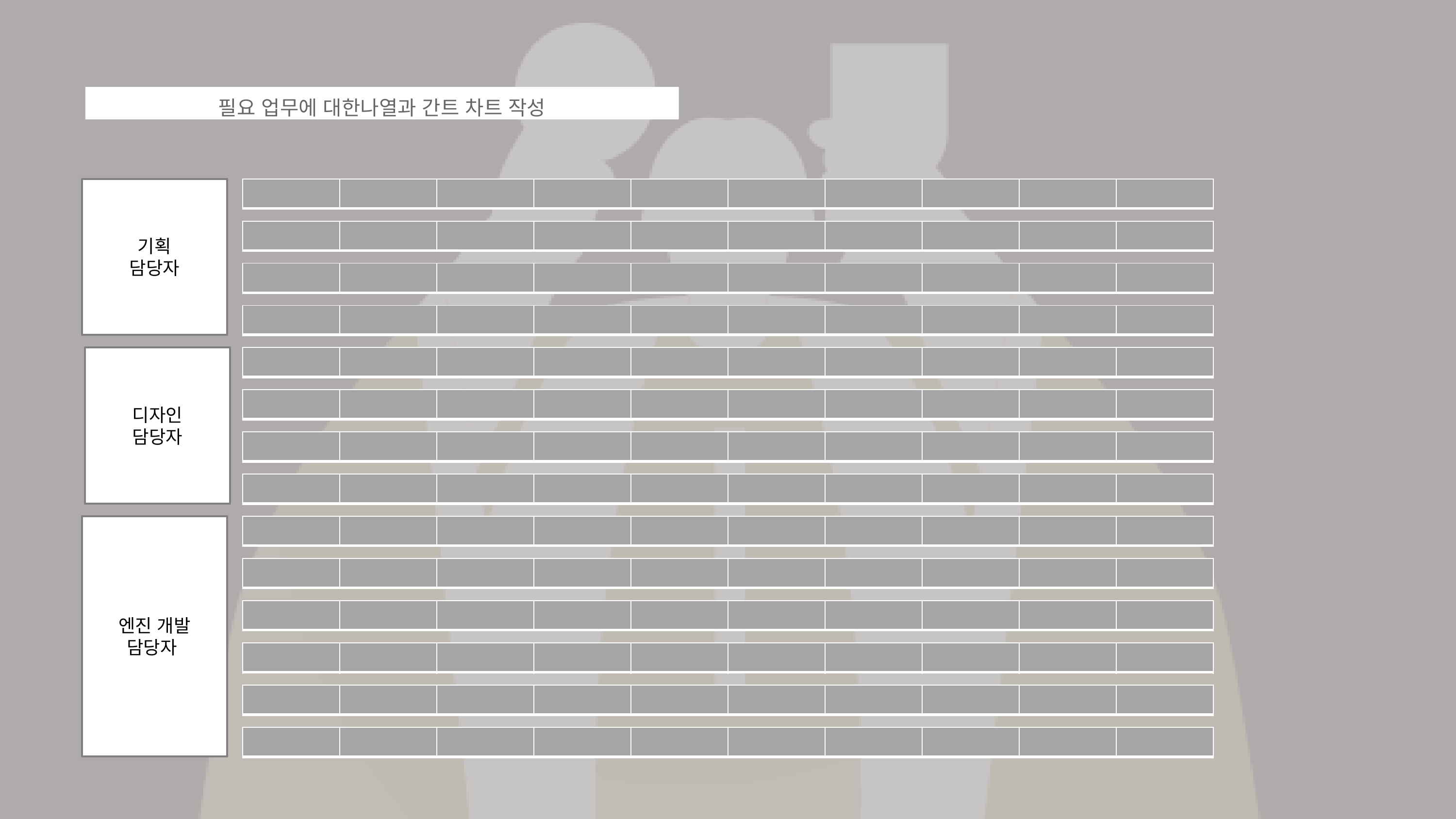

필요 업무에 대한나열과 간트 차트 작성
기획
담당자
|  |  |  |  |  |  |  |  |  |  |
| --- | --- | --- | --- | --- | --- | --- | --- | --- | --- |
|  |  |  |  |  |  |  |  |  |  |
| --- | --- | --- | --- | --- | --- | --- | --- | --- | --- |
|  |  |  |  |  |  |  |  |  |  |
| --- | --- | --- | --- | --- | --- | --- | --- | --- | --- |
|  |  |  |  |  |  |  |  |  |  |
| --- | --- | --- | --- | --- | --- | --- | --- | --- | --- |
|  |  |  |  |  |  |  |  |  |  |
| --- | --- | --- | --- | --- | --- | --- | --- | --- | --- |
디자인
담당자
|  |  |  |  |  |  |  |  |  |  |
| --- | --- | --- | --- | --- | --- | --- | --- | --- | --- |
|  |  |  |  |  |  |  |  |  |  |
| --- | --- | --- | --- | --- | --- | --- | --- | --- | --- |
|  |  |  |  |  |  |  |  |  |  |
| --- | --- | --- | --- | --- | --- | --- | --- | --- | --- |
엔진 개발
담당자
|  |  |  |  |  |  |  |  |  |  |
| --- | --- | --- | --- | --- | --- | --- | --- | --- | --- |
|  |  |  |  |  |  |  |  |  |  |
| --- | --- | --- | --- | --- | --- | --- | --- | --- | --- |
|  |  |  |  |  |  |  |  |  |  |
| --- | --- | --- | --- | --- | --- | --- | --- | --- | --- |
|  |  |  |  |  |  |  |  |  |  |
| --- | --- | --- | --- | --- | --- | --- | --- | --- | --- |
|  |  |  |  |  |  |  |  |  |  |
| --- | --- | --- | --- | --- | --- | --- | --- | --- | --- |
|  |  |  |  |  |  |  |  |  |  |
| --- | --- | --- | --- | --- | --- | --- | --- | --- | --- |